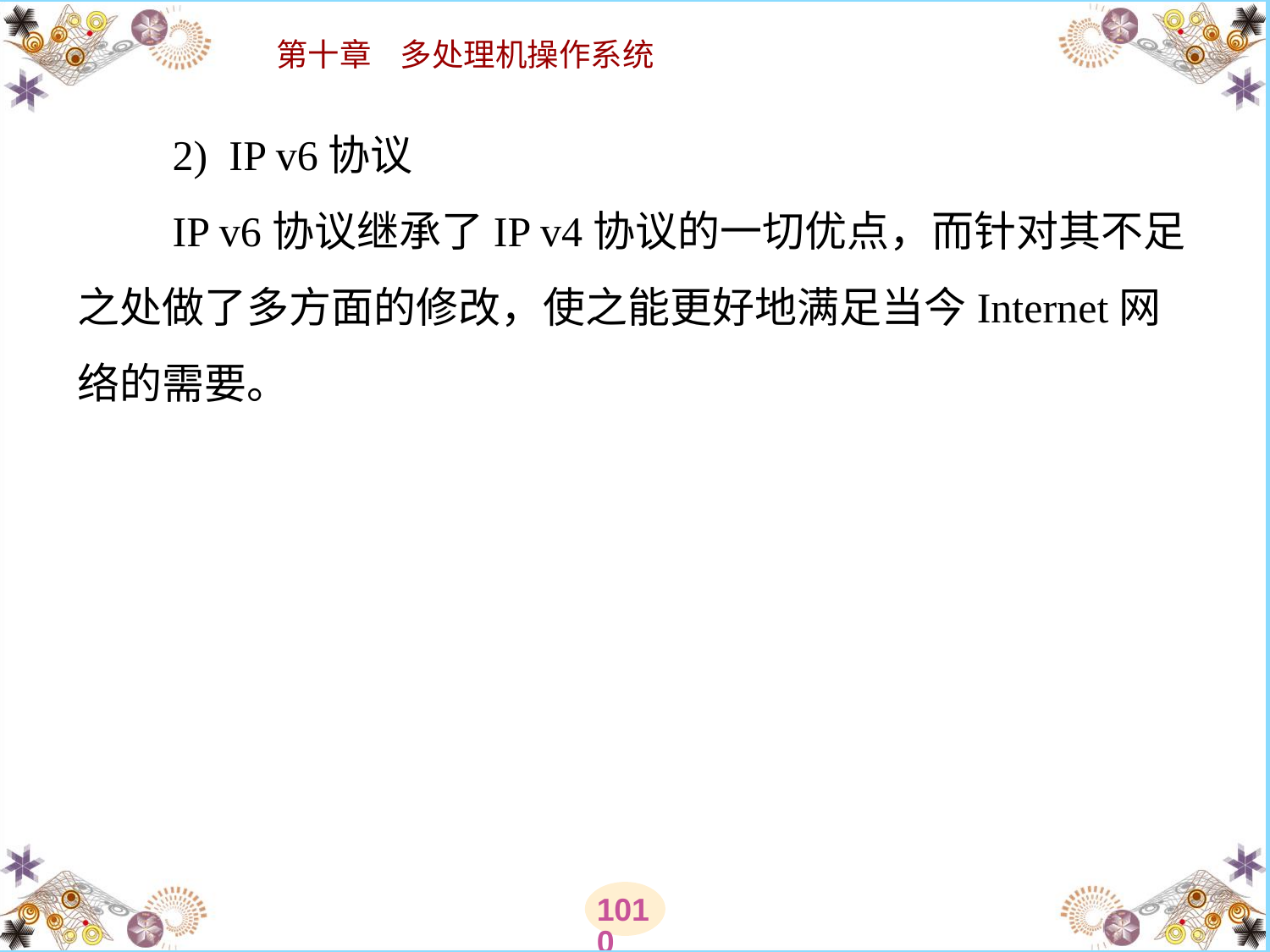

# 2)  IP v6协议 　　IP v6协议继承了IP v4协议的一切优点，而针对其不足之处做了多方面的修改，使之能更好地满足当今Internet网络的需要。